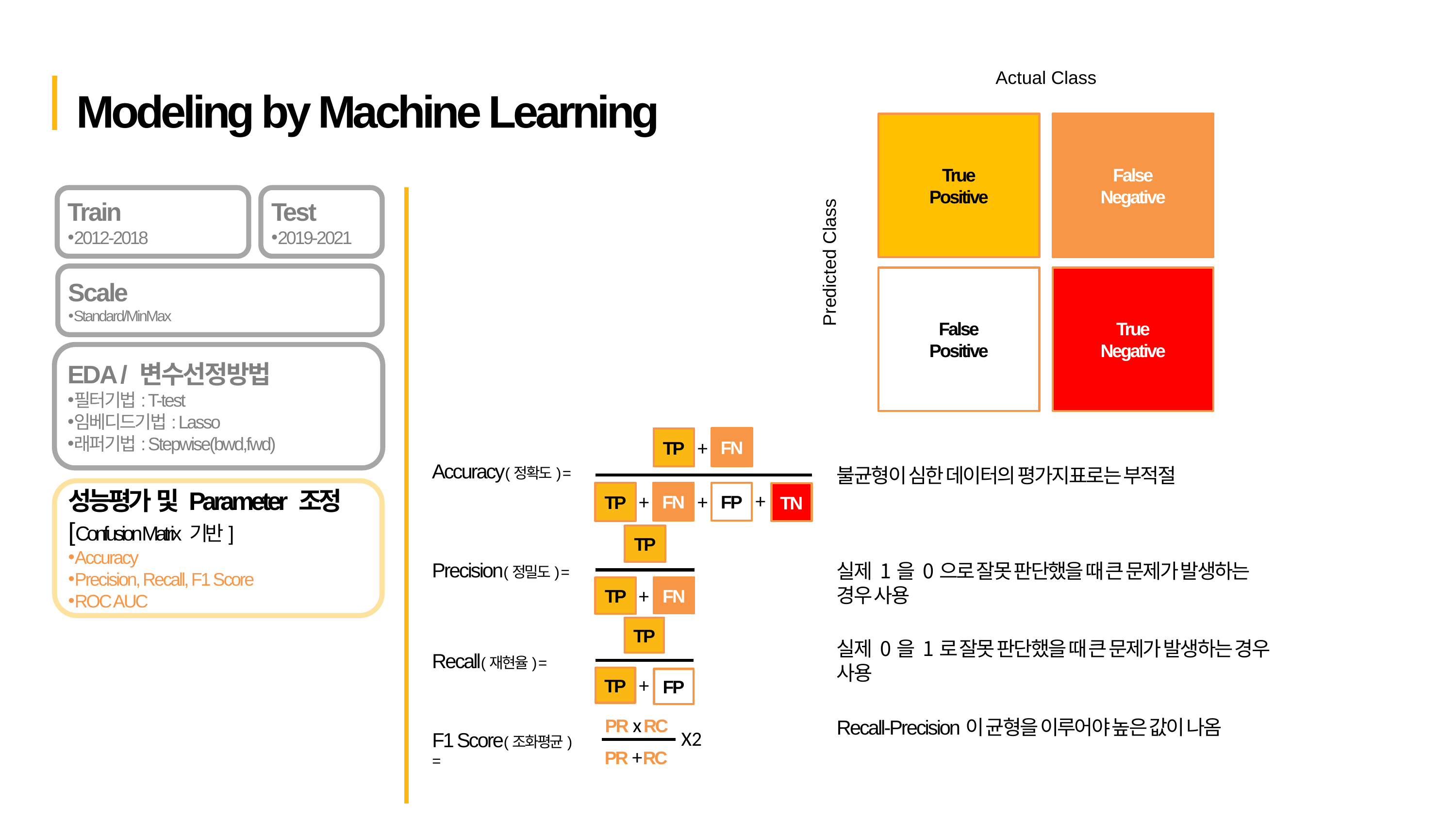

Modeling by Machine Learning

Actual Class
True
Positive
False
Negative
False
Positive
True
Negative
Predicted Class

Train
2012-2018
Test
2019-2021
Scale
Standard/MinMax
EDA / 변수선정방법
필터기법: T-test
임베디드기법: Lasso
래퍼기법: Stepwise(bwd,fwd)
FN
TP
+
FP
FN
TP
TN
+
+
+
Accuracy(정확도) =
불균형이 심한 데이터의 평가지표로는 부적절
성능평가 및 Parameter 조정
[Confusion Matrix 기반]
Accuracy
Precision, Recall, F1 Score
ROC AUC
TP
FN
TP
+
Precision(정밀도) =
실제 1을 0으로 잘못 판단했을 때 큰 문제가 발생하는 경우 사용
TP
TP
+
FP
실제 0을 1로 잘못 판단했을 때 큰 문제가 발생하는 경우 사용
Recall(재현율) =
PR
RC
x
X2
PR
RC
+
Recall-Precision이 균형을 이루어야 높은 값이 나옴
F1 Score(조화평균)  =